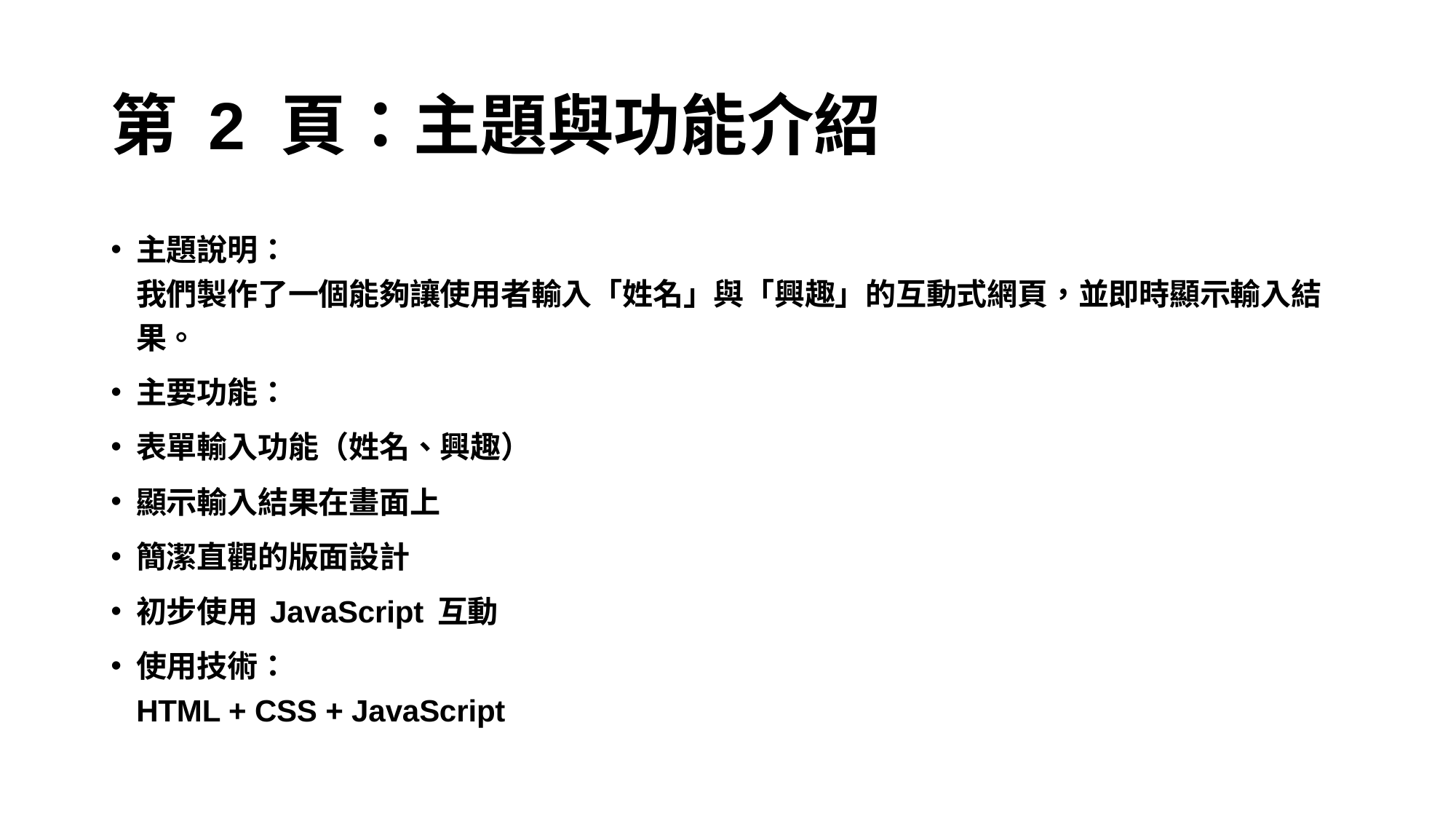

# 第 2 頁：主題與功能介紹
主題說明：
我們製作了一個能夠讓使用者輸入「姓名」與「興趣」的互動式網頁，並即時顯示輸入結果。
主要功能：
表單輸入功能（姓名、興趣）
顯示輸入結果在畫面上
簡潔直觀的版面設計
初步使用 JavaScript 互動
使用技術：
HTML + CSS + JavaScript